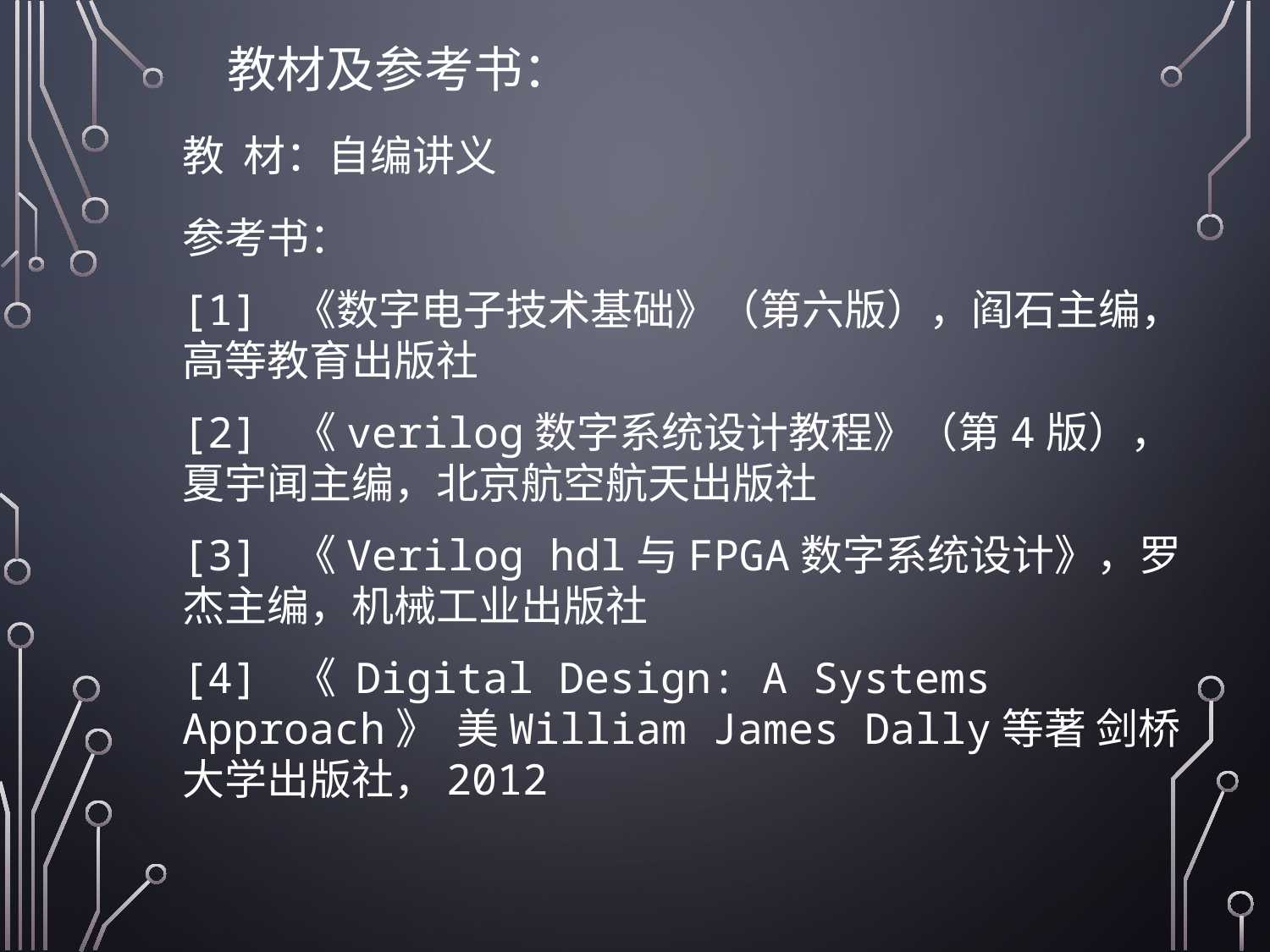

教材及参考书：
教  材：自编讲义
参考书：
[1] 《数字电子技术基础》（第六版），阎石主编，高等教育出版社
[2] 《verilog数字系统设计教程》（第4版），夏宇闻主编，北京航空航天出版社
[3] 《Verilog hdl与FPGA数字系统设计》，罗杰主编，机械工业出版社
[4] 《 Digital Design: A Systems Approach》  美William James Dally等著 剑桥大学出版社，2012